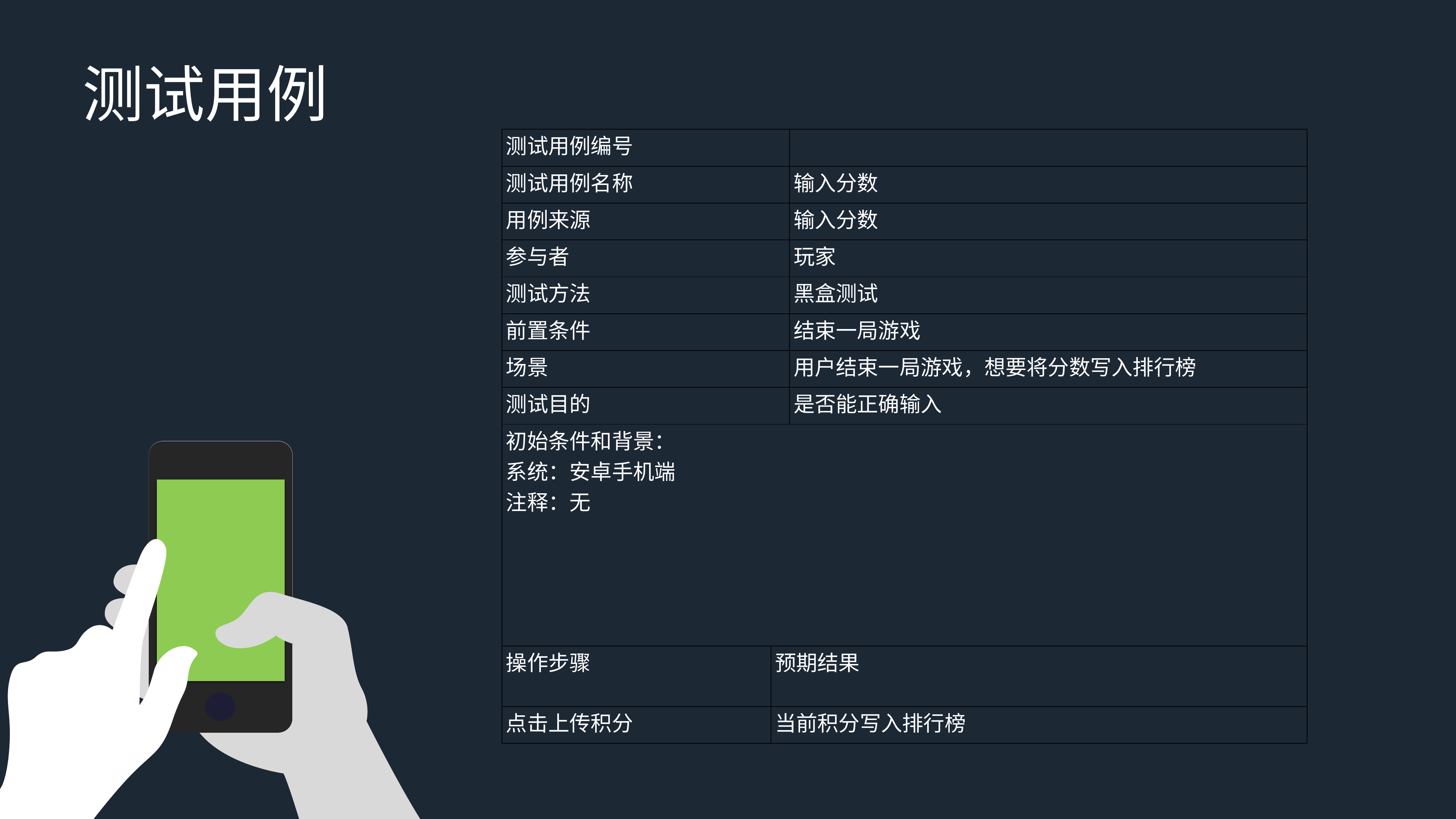

测试用例
| 测试用例编号 |  |  |
| --- | --- | --- |
| 测试用例名称 |  | 输入分数 |
| 用例来源 |  | 输入分数 |
| 参与者 |  | 玩家 |
| 测试方法 |  | 黑盒测试 |
| 前置条件 |  | 结束一局游戏 |
| 场景 |  | 用户结束一局游戏，想要将分数写入排行榜 |
| 测试目的 |  | 是否能正确输入 |
| 初始条件和背景： 系统：安卓手机端 注释：无 |  |  |
| 操作步骤 | 预期结果 |  |
| 点击上传积分 | 当前积分写入排行榜 |  |